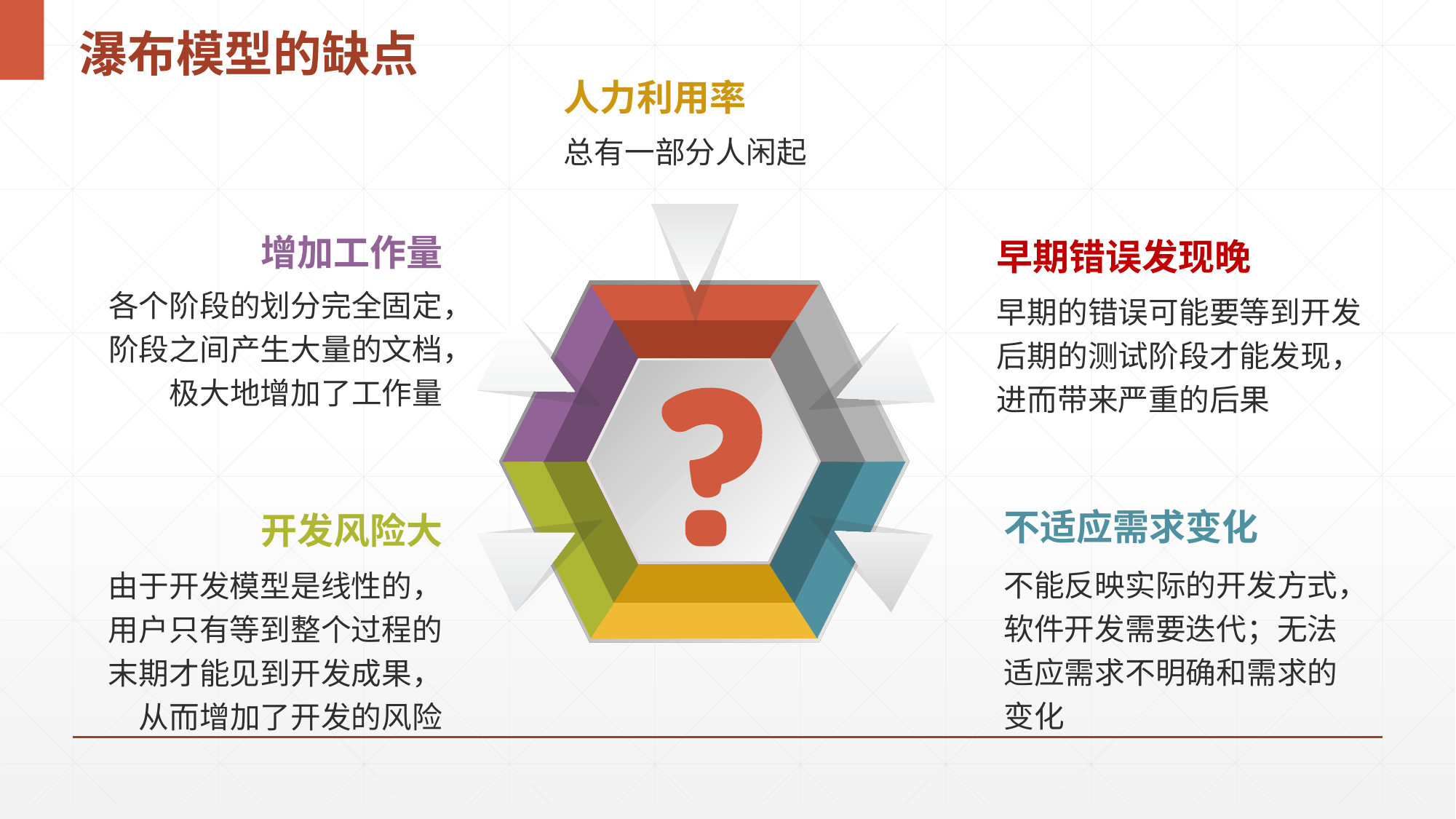

# 瀑布模型的缺点
人力利用率
总有一部分人闲起

增加工作量
各个阶段的划分完全固定，阶段之间产生大量的文档，极大地增加了工作量
早期错误发现晚
早期的错误可能要等到开发后期的测试阶段才能发现，进而带来严重的后果

开发风险大
由于开发模型是线性的，用户只有等到整个过程的末期才能见到开发成果，从而增加了开发的风险
不适应需求变化
不能反映实际的开发方式，软件开发需要迭代；无法适应需求不明确和需求的变化